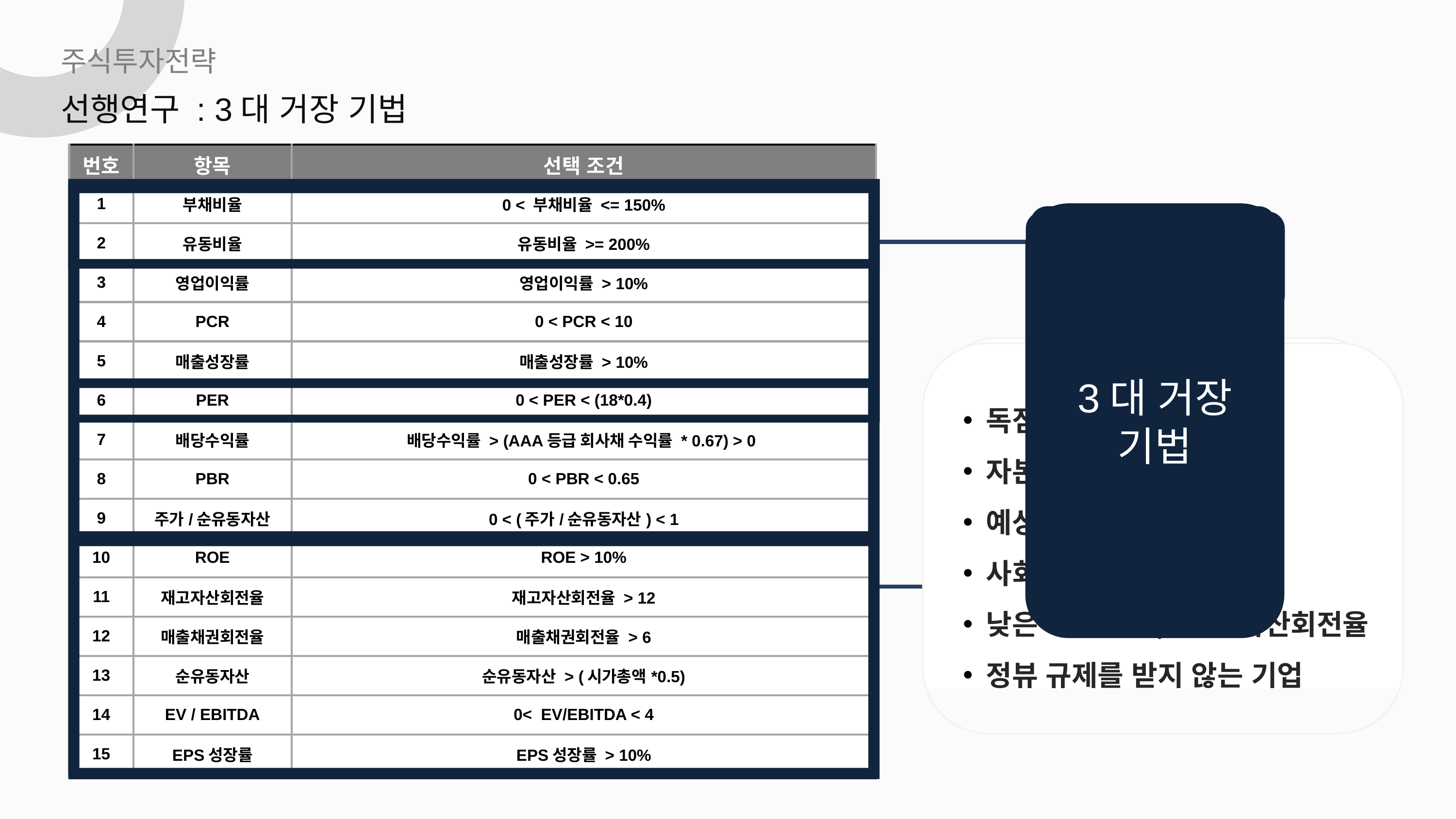

주식투자전략
선행연구 : 3대 거장 기법
| 번호 | 항목 | 선택 조건 |
| --- | --- | --- |
| 1 | 부채비율 | 0 < 부채비율 <= 150% |
| 2 | 유동비율 | 유동비율 >= 200% |
| 3 | 영업이익률 | 영업이익률 > 10% |
| 4 | PCR | 0 < PCR < 10 |
| 5 | 매출성장률 | 매출성장률 > 10% |
| 6 | PER | 0 < PER < (18\*0.4) |
| 7 | 배당수익률 | 배당수익률 > (AAA등급 회사채 수익률 \* 0.67) > 0 |
| 8 | PBR | 0 < PBR < 0.65 |
| 9 | 주가/순유동자산 | 0 < (주가/순유동자산) < 1 |
| 10 | ROE | ROE > 10% |
| 11 | 재고자산회전율 | 재고자산회전율 > 12 |
| 12 | 매출채권회전율 | 매출채권회전율 > 6 |
| 13 | 순유동자산 | 순유동자산 > (시가총액\*0.5) |
| 14 | EV / EBITDA | 0< EV/EBITDA < 4 |
| 15 | EPS성장률 | EPS성장률 > 10% |

그레이엄’s
투자종목

주가수익비율이 낮은 주식
순자산가치보다 2/3 미만에 거래되고 있는 주식

린치’s
투자종목

저성장주
우량주
고성장주
경기순환주
턴어라운드주
자산주

버핏’s
투자종목

독점적 기업
자본이익률 높은 기업
예상이익 기업
사회적 이미지
낮은 재고수준, 높은 자산회전율
정뷰 규제를 받지 않는 기업

3대 거장
기법